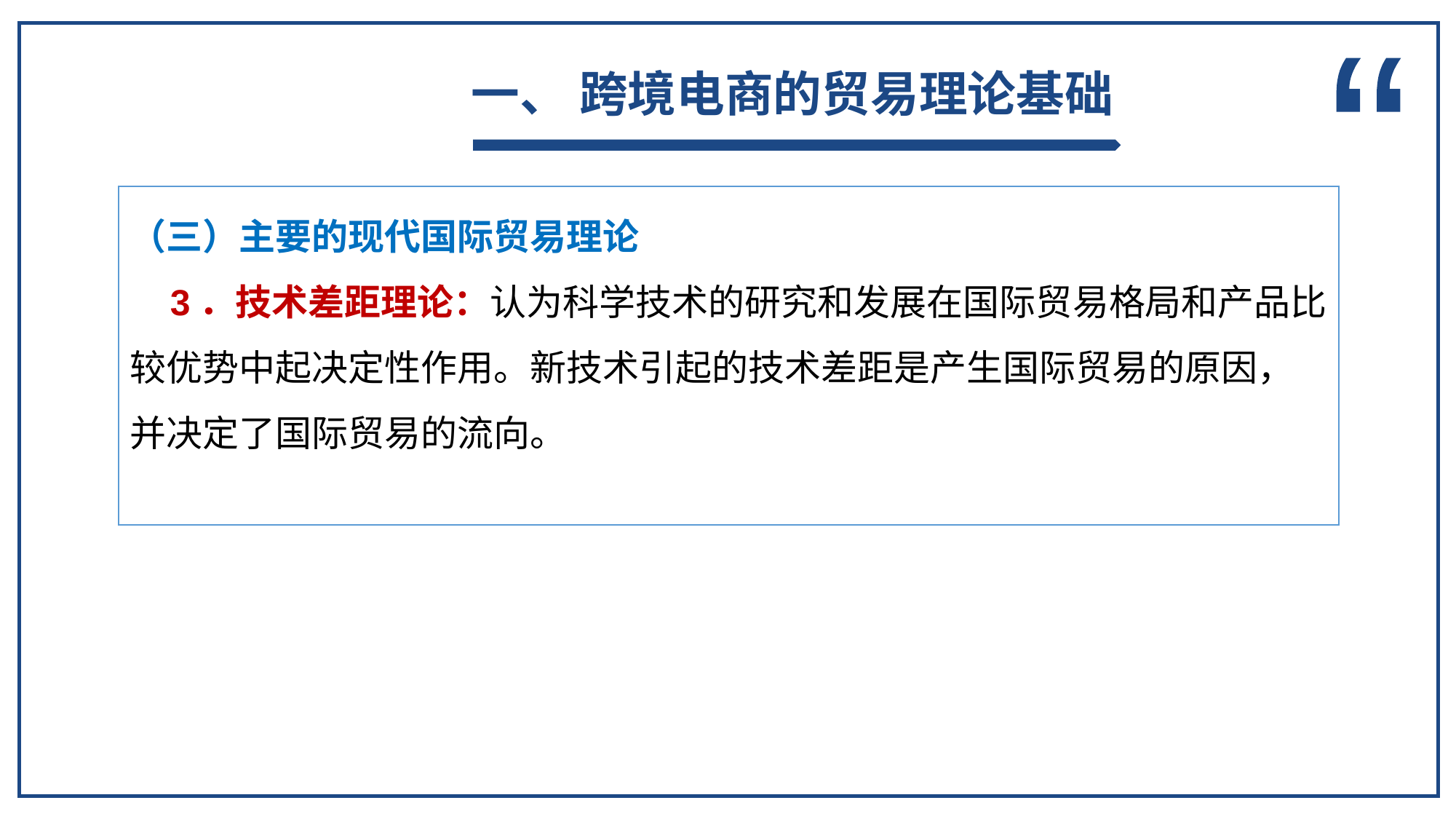

一、 跨境电商的贸易理论基础

“
（三）主要的现代国际贸易理论
    3．技术差距理论：认为科学技术的研究和发展在国际贸易格局和产品比较优势中起决定性作用。新技术引起的技术差距是产生国际贸易的原因，并决定了国际贸易的流向。